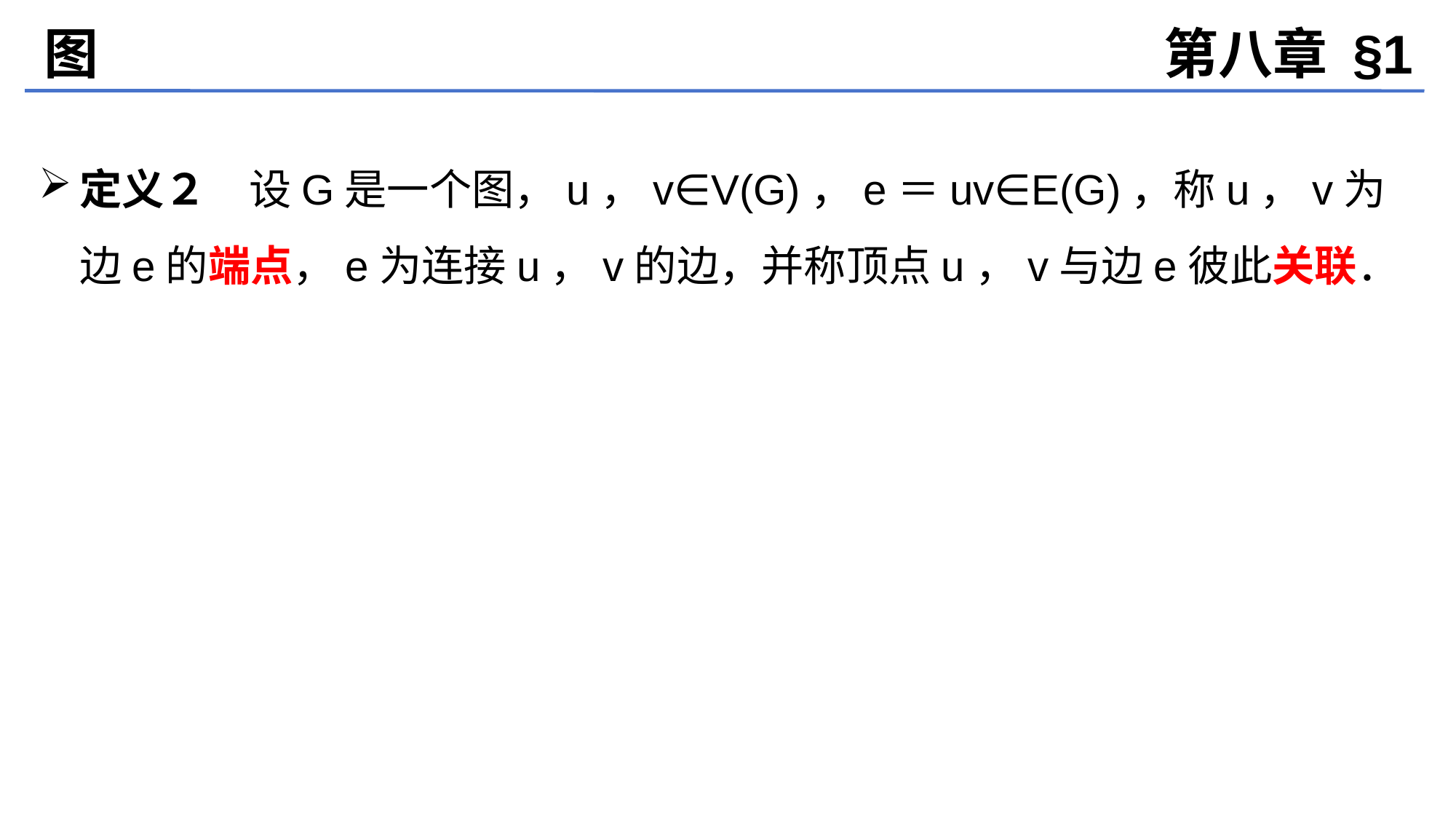

图
第八章 §1
定义２　设G是一个图，u，v∈V(G)，e＝uv∈E(G)，称u，v为边e的端点，e为连接u，v的边，并称顶点u，v与边e彼此关联．